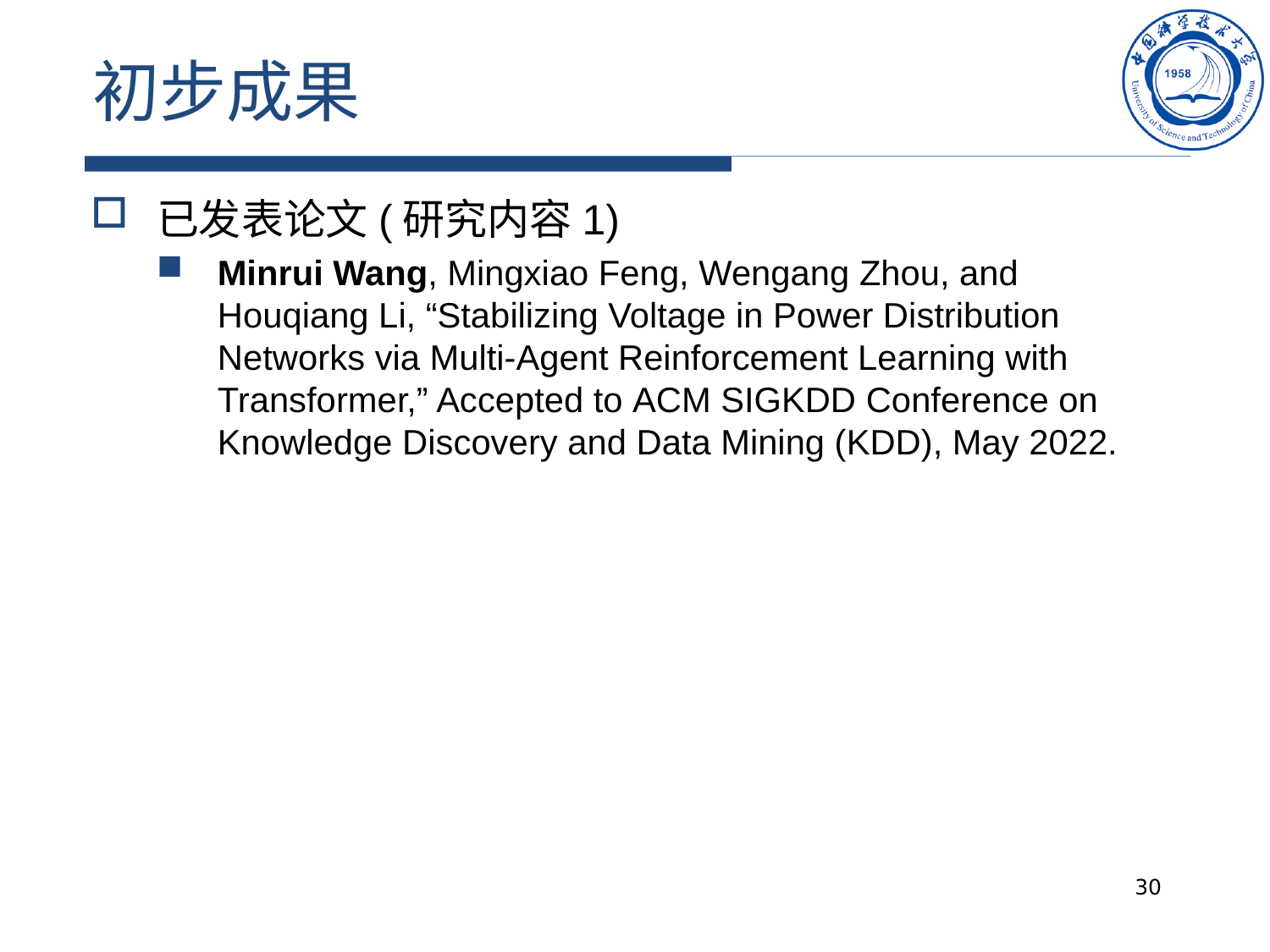

# 初步成果
已发表论文(研究内容1)
Minrui Wang, Mingxiao Feng, Wengang Zhou, and Houqiang Li, “Stabilizing Voltage in Power Distribution Networks via Multi-Agent Reinforcement Learning with Transformer,” Accepted to ACM SIGKDD Conference on Knowledge Discovery and Data Mining (KDD), May 2022.

30